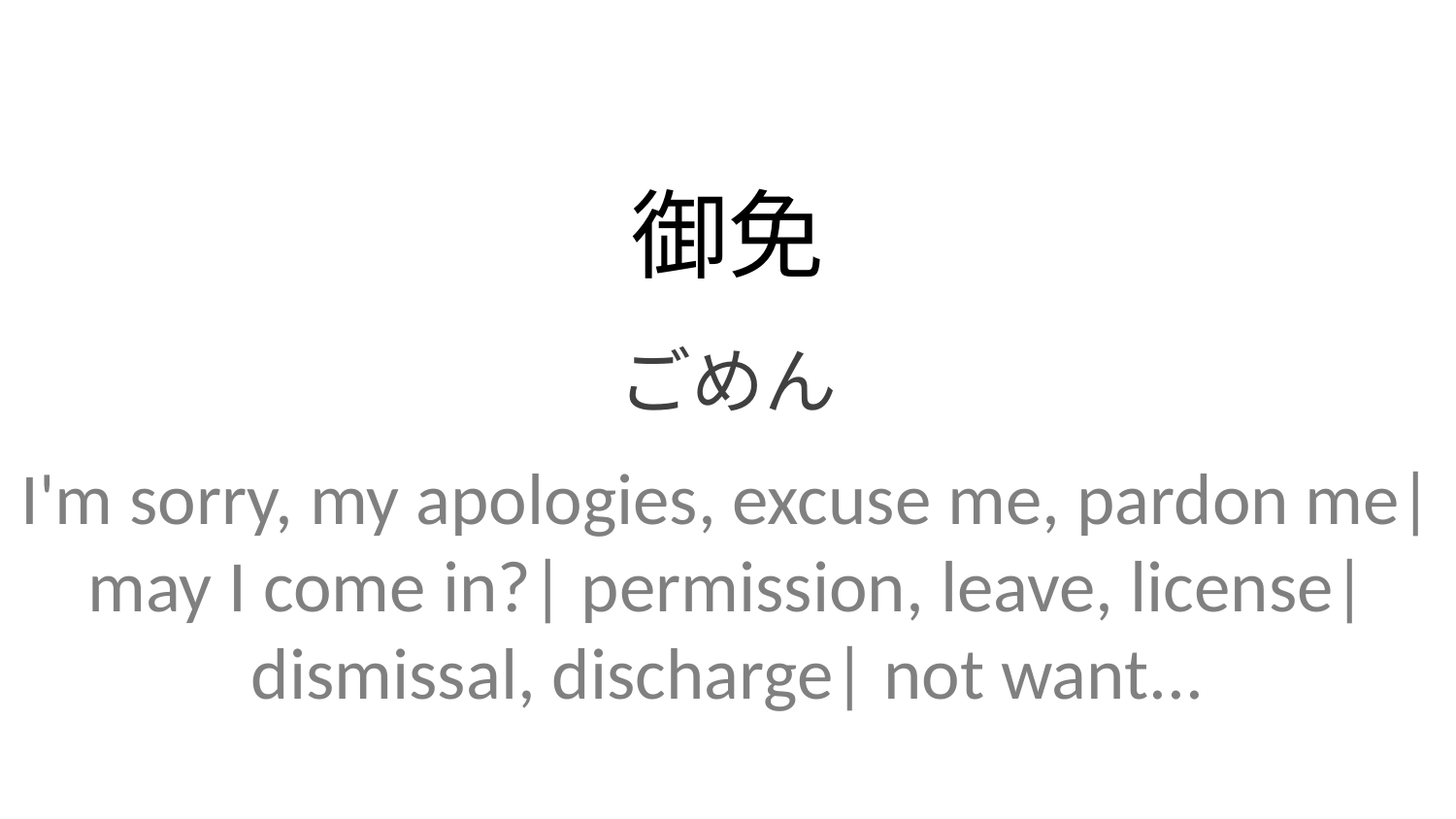

御免

ごめん
I'm sorry, my apologies, excuse me, pardon me| may I come in?| permission, leave, license| dismissal, discharge| not want...